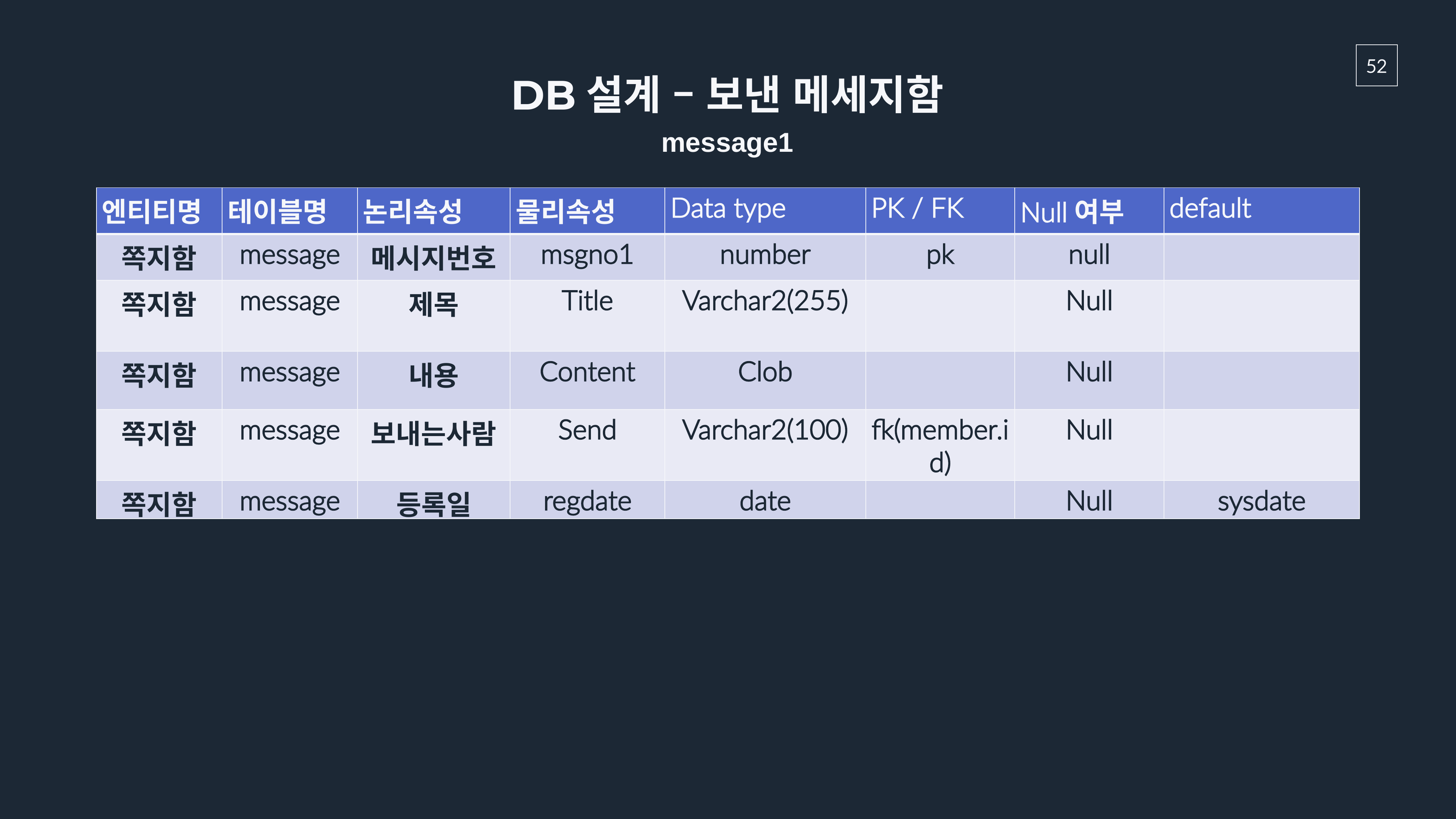

DB설계 – 보낸 메세지함
message1
| 엔티티명 | 테이블명 | 논리속성 | 물리속성 | Data type | PK / FK | Null여부 | default |
| --- | --- | --- | --- | --- | --- | --- | --- |
| 쪽지함 | message | 메시지번호 | msgno1 | number | pk | null |  |
| 쪽지함 | message | 제목 | Title | Varchar2(255) |  | Null |  |
| 쪽지함 | message | 내용 | Content | Clob |  | Null |  |
| 쪽지함 | message | 보내는사람 | Send | Varchar2(100) | fk(member.id) | Null |  |
| 쪽지함 | message | 등록일 | regdate | date |  | Null | sysdate |